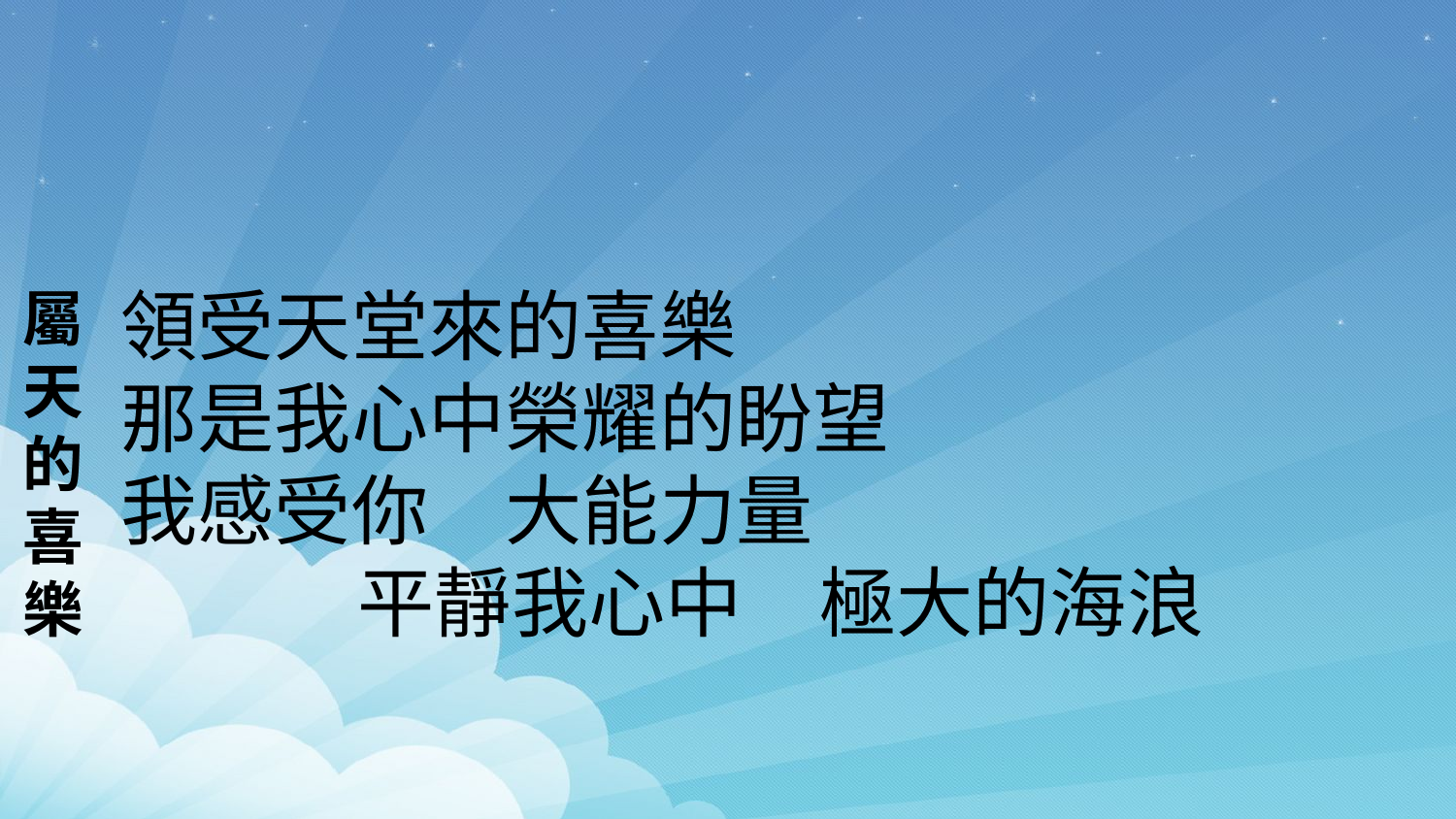

屬天的喜樂
領受天堂來的喜樂
那是我心中榮耀的盼望
我感受你　大能力量
平靜我心中　極大的海浪